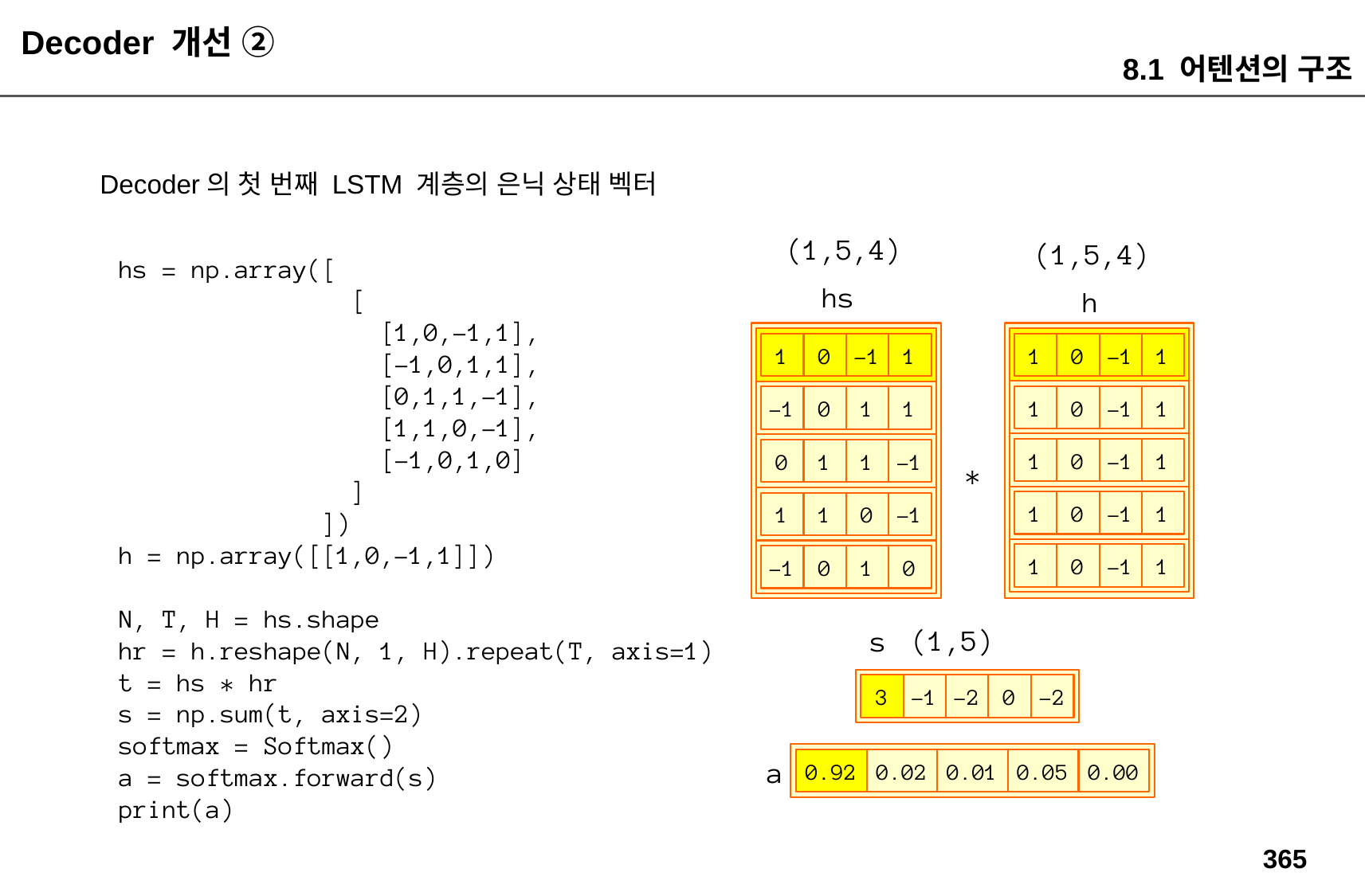

Decoder 개선 ②
8.1 어텐션의 구조
Decoder의 첫 번째 LSTM 계층의 은닉 상태 벡터
(1,5,4)
(1,5,4)
hs = np.array([
                [
                  [1,0,-1,1],
                  [-1,0,1,1],
                  [0,1,1,-1],
                  [1,1,0,-1],
                  [-1,0,1,0]
                ]
              ])
h = np.array([[1,0,-1,1]])

N, T, H = hs.shape
hr = h.reshape(N, 1, H).repeat(T, axis=1)
t = hs * hr
s = np.sum(t, axis=2)
softmax = Softmax()
a = softmax.forward(s)
print(a)
hs
h

1
0
-1
1
1
0
-1
1

1
0
-1
1

-1
0
1
1

1
0
-1
1

0
1
1
-1
*

1
0
-1
1

1
1
0
-1

1
0
-1
1

-1
0
1
0
(1,5)
s

3
-1
-2
0
-2

a
0.92
0.02
0.01
0.05
0.00